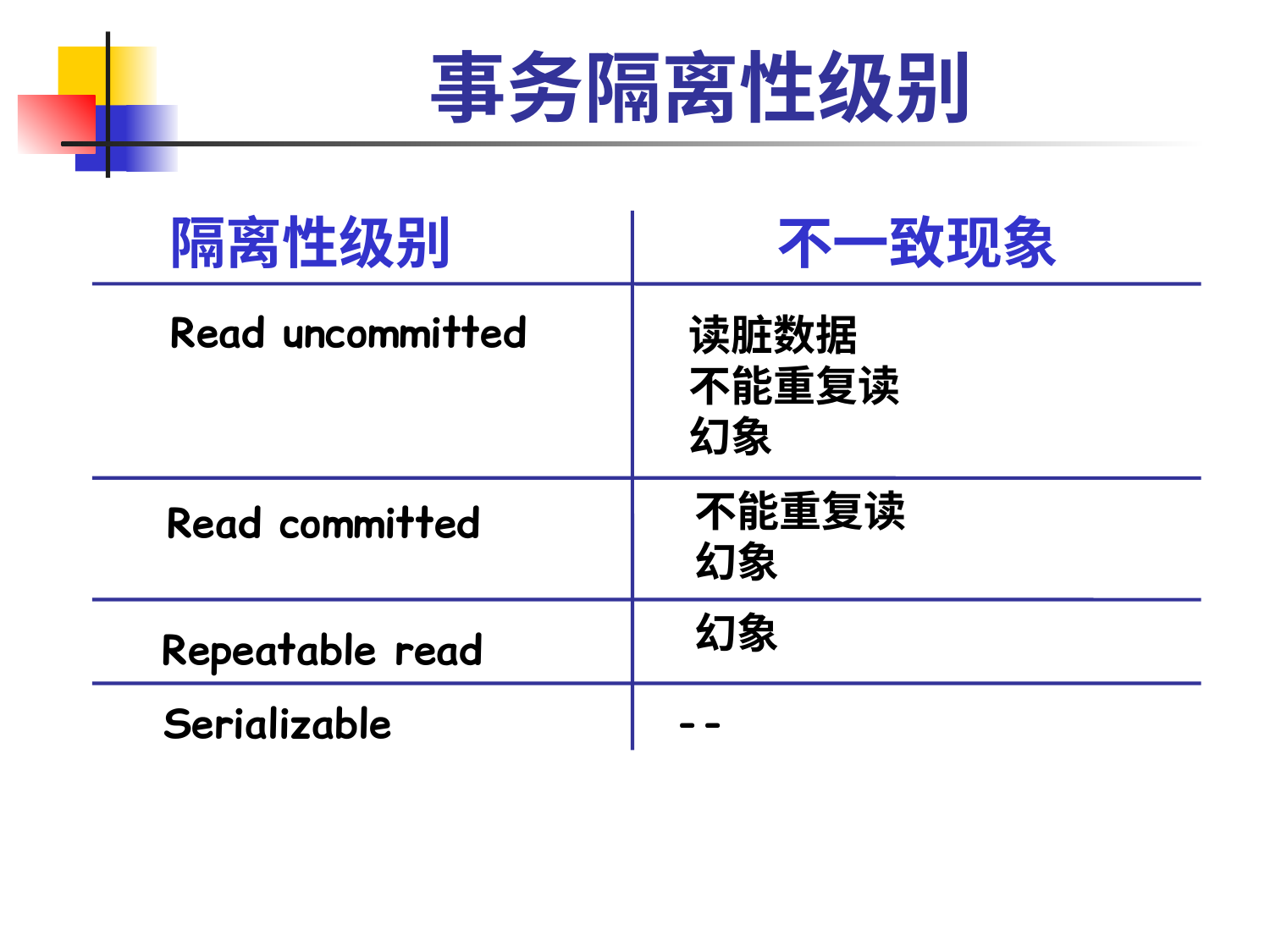

# 事务隔离性级别
隔离性级别
不一致现象

Read uncommitted
读脏数据
不能重复读
幻象
不能重复读
幻象
Read committed
幻象
Repeatable read
  --
Serializable